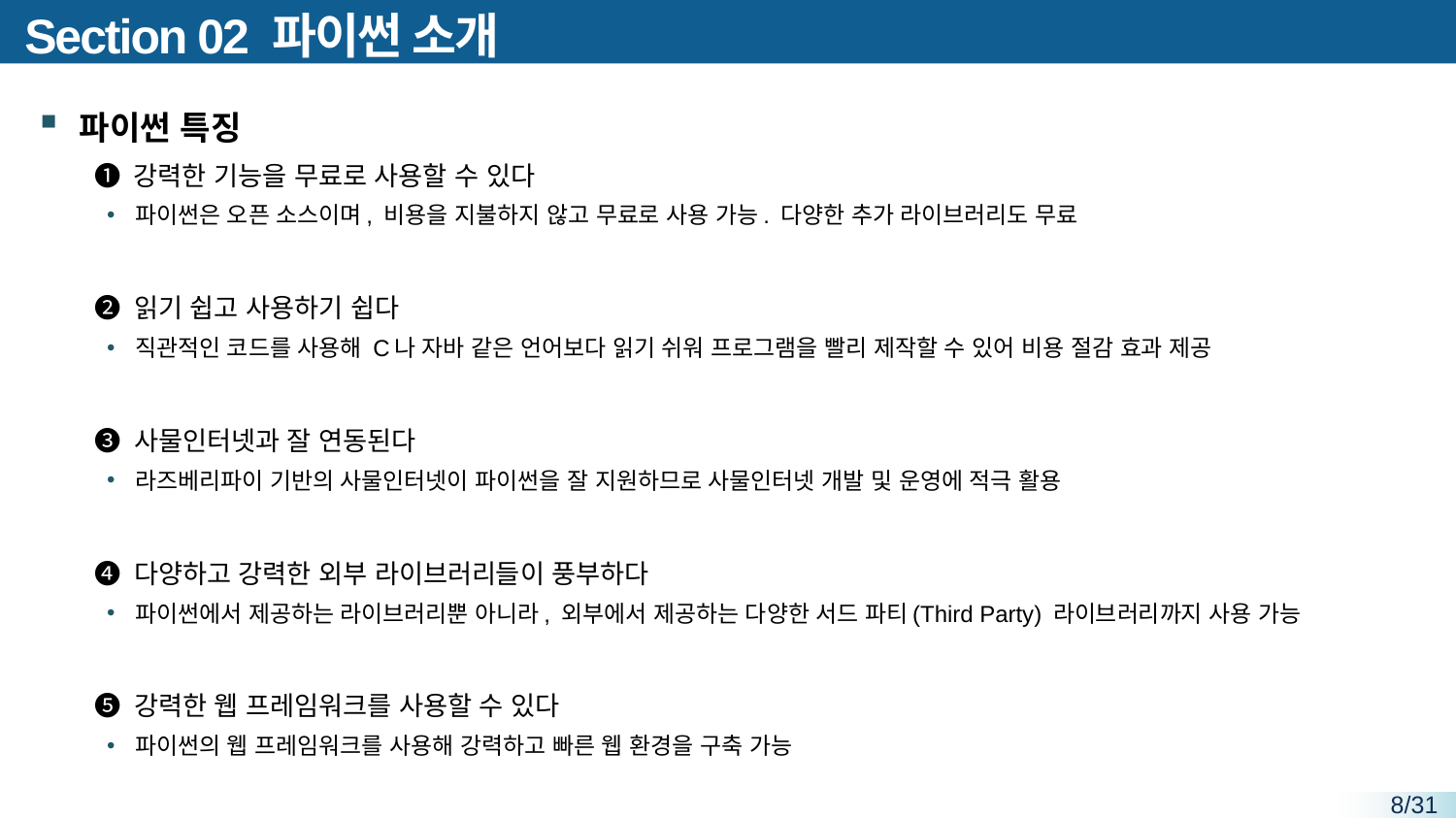

# Section 02 파이썬 소개
파이썬 특징
➊ 강력한 기능을 무료로 사용할 수 있다
파이썬은 오픈 소스이며, 비용을 지불하지 않고 무료로 사용 가능. 다양한 추가 라이브러리도 무료

➋ 읽기 쉽고 사용하기 쉽다
직관적인 코드를 사용해 C나 자바 같은 언어보다 읽기 쉬워 프로그램을 빨리 제작할 수 있어 비용 절감 효과 제공

➌ 사물인터넷과 잘 연동된다
라즈베리파이 기반의 사물인터넷이 파이썬을 잘 지원하므로 사물인터넷 개발 및 운영에 적극 활용

➍ 다양하고 강력한 외부 라이브러리들이 풍부하다
파이썬에서 제공하는 라이브러리뿐 아니라, 외부에서 제공하는 다양한 서드 파티(Third Party) 라이브러리까지 사용 가능

➎ 강력한 웹 프레임워크를 사용할 수 있다
파이썬의 웹 프레임워크를 사용해 강력하고 빠른 웹 환경을 구축 가능